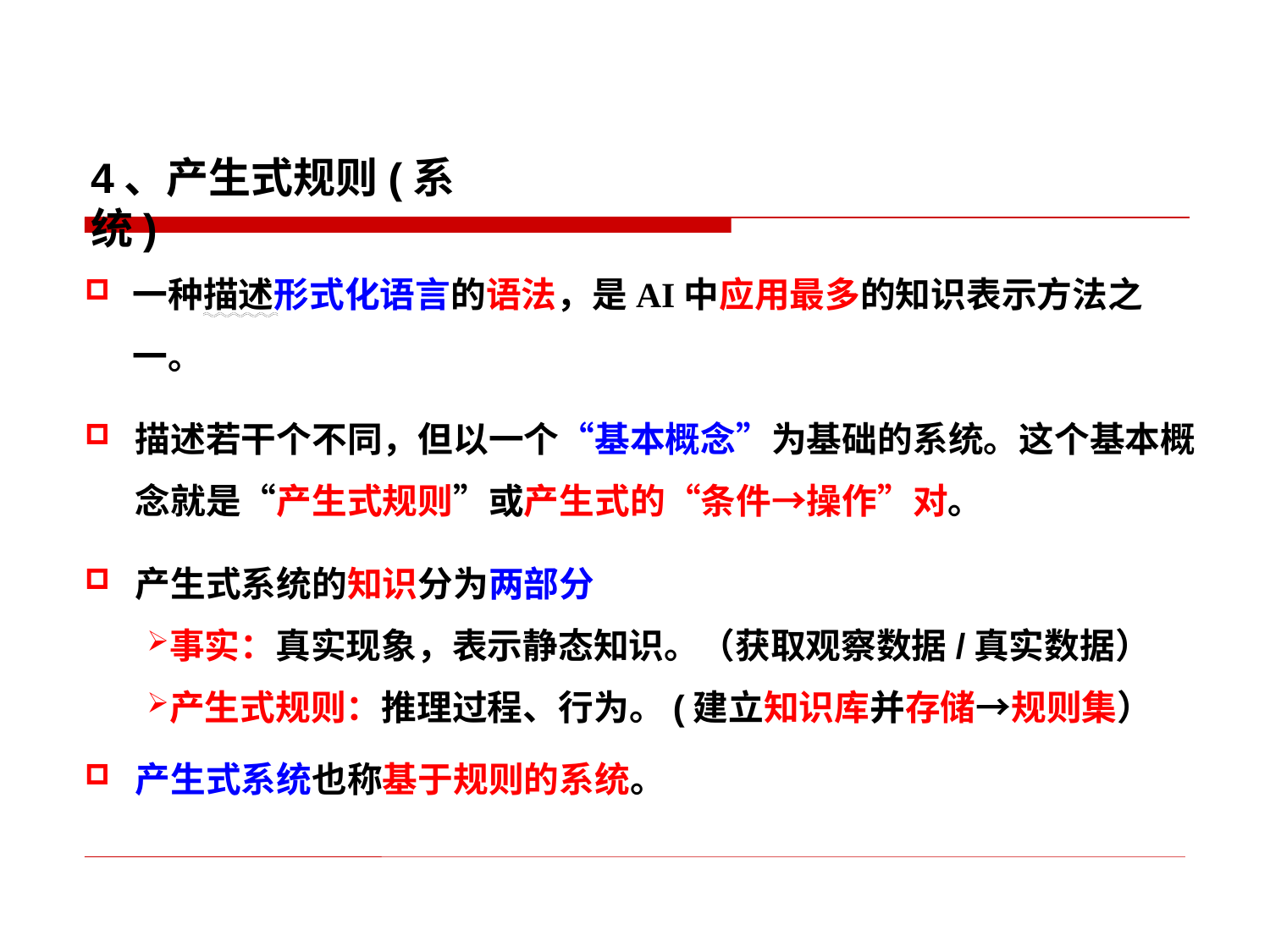

4、产生式规则(系统)
一种描述形式化语言的语法，是AI中应用最多的知识表示方法之一。
描述若干个不同，但以一个“基本概念”为基础的系统。这个基本概念就是“产生式规则”或产生式的“条件→操作”对。
产生式系统的知识分为两部分
事实：真实现象，表示静态知识。（获取观察数据/真实数据）
产生式规则：推理过程、行为。(建立知识库并存储→规则集）
产生式系统也称基于规则的系统。